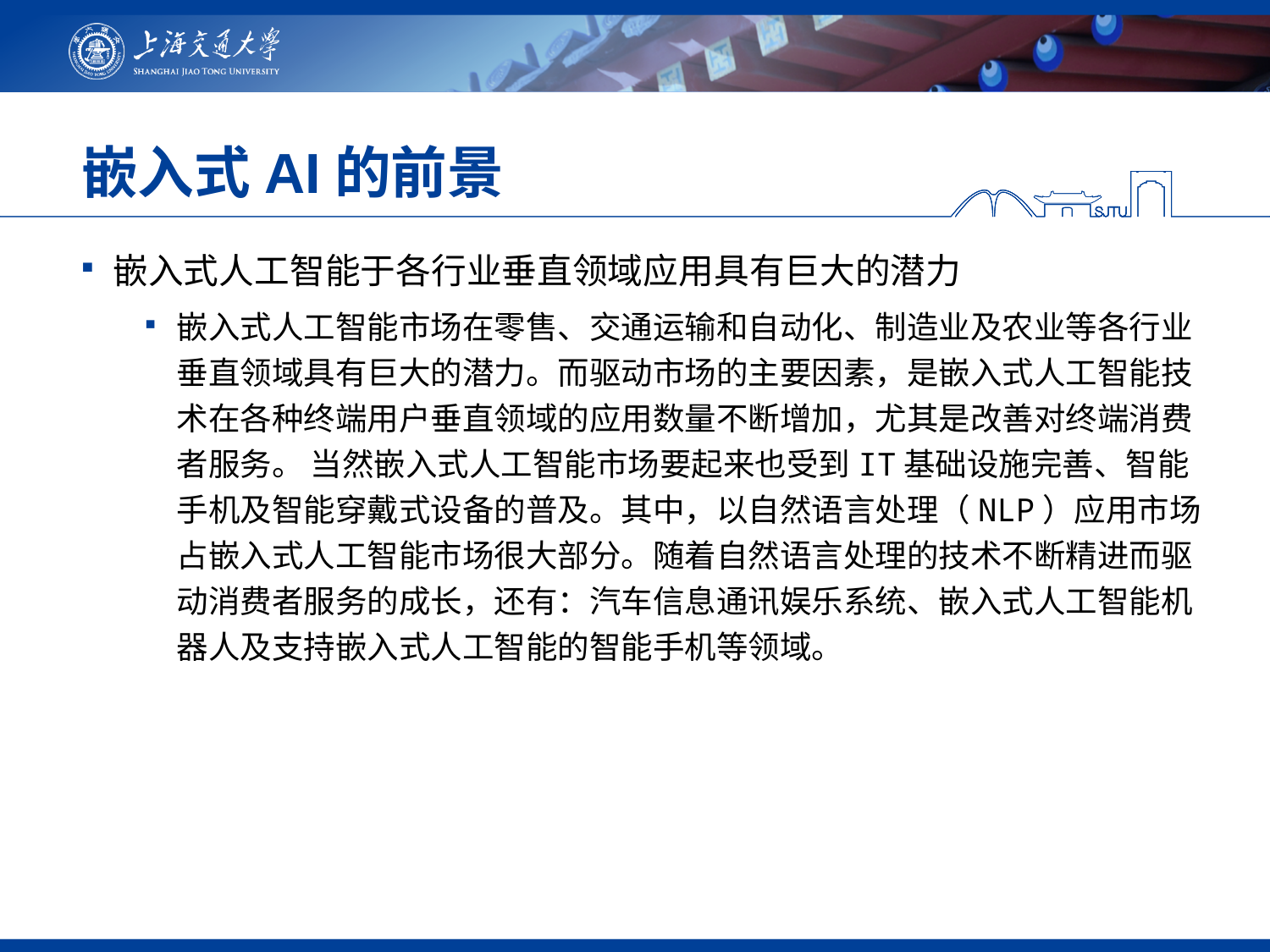

# 嵌入式AI的前景
嵌入式人工智能于各行业垂直领域应用具有巨大的潜力
嵌入式人工智能市场在零售、交通运输和自动化、制造业及农业等各行业垂直领域具有巨大的潜力。而驱动市场的主要因素，是嵌入式人工智能技术在各种终端用户垂直领域的应用数量不断增加，尤其是改善对终端消费者服务。 当然嵌入式人工智能市场要起来也受到IT基础设施完善、智能手机及智能穿戴式设备的普及。其中，以自然语言处理（NLP）应用市场占嵌入式人工智能市场很大部分。随着自然语言处理的技术不断精进而驱动消费者服务的成长，还有：汽车信息通讯娱乐系统、嵌入式人工智能机器人及支持嵌入式人工智能的智能手机等领域。